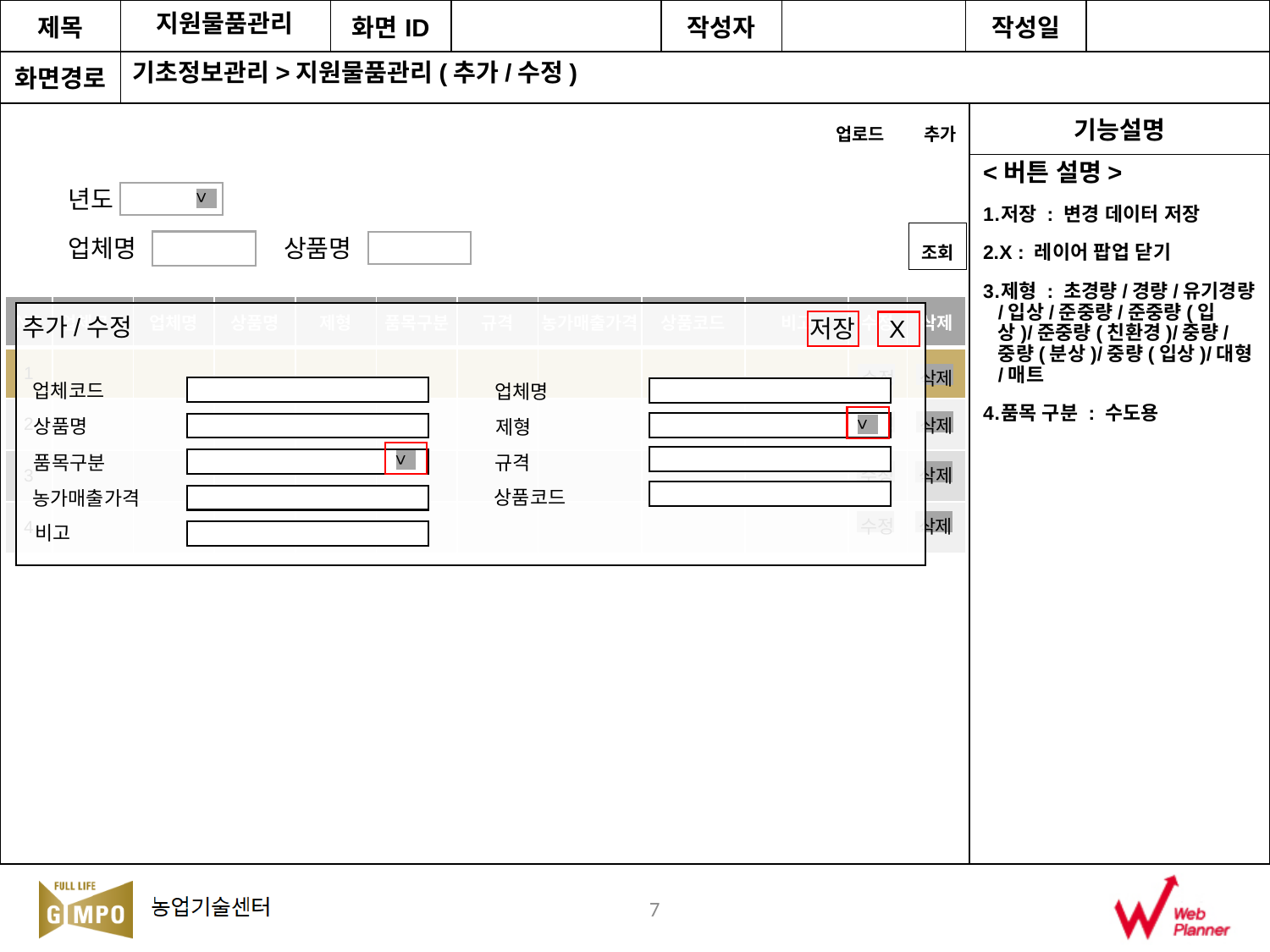

지원물품관리

기초정보관리>지원물품관리(추가/수정)
업로드
추가
<버튼 설명>
저장 : 변경 데이터 저장
X : 레이어 팝업 닫기
제형 : 초경량/경량/유기경량/입상/준중량/준중량(입상)/준중량(친환경)/중량/중량(분상)/중량(입상)/대형/매트
품목 구분 : 수도용

>

년도
조회

업체명
상품명
| NO | 업체코드 | 업체명 | 상품명 | 제형 | 품목구분 | 규격 | 농가매출가격 | 상품코드 | 비고 | 수정 | 삭제 |
| --- | --- | --- | --- | --- | --- | --- | --- | --- | --- | --- | --- |
| 1 |  |  |  |  |  |  |  |  |  |  |  |
| 2 |  |  |  |  |  |  |  |  |  |  |  |
| 3 |  |  |  |  |  |  |  |  |  |  |  |
| 4 |  |  |  |  |  |  |  |  |  |  |  |

추가/수정

업체코드

업체명

>

상품명
제형

>

품목구분
규격

상품코드

농가매출가격
비고

저장
X
수정

수정

수정

수정

삭제

삭제

삭제

삭제

7